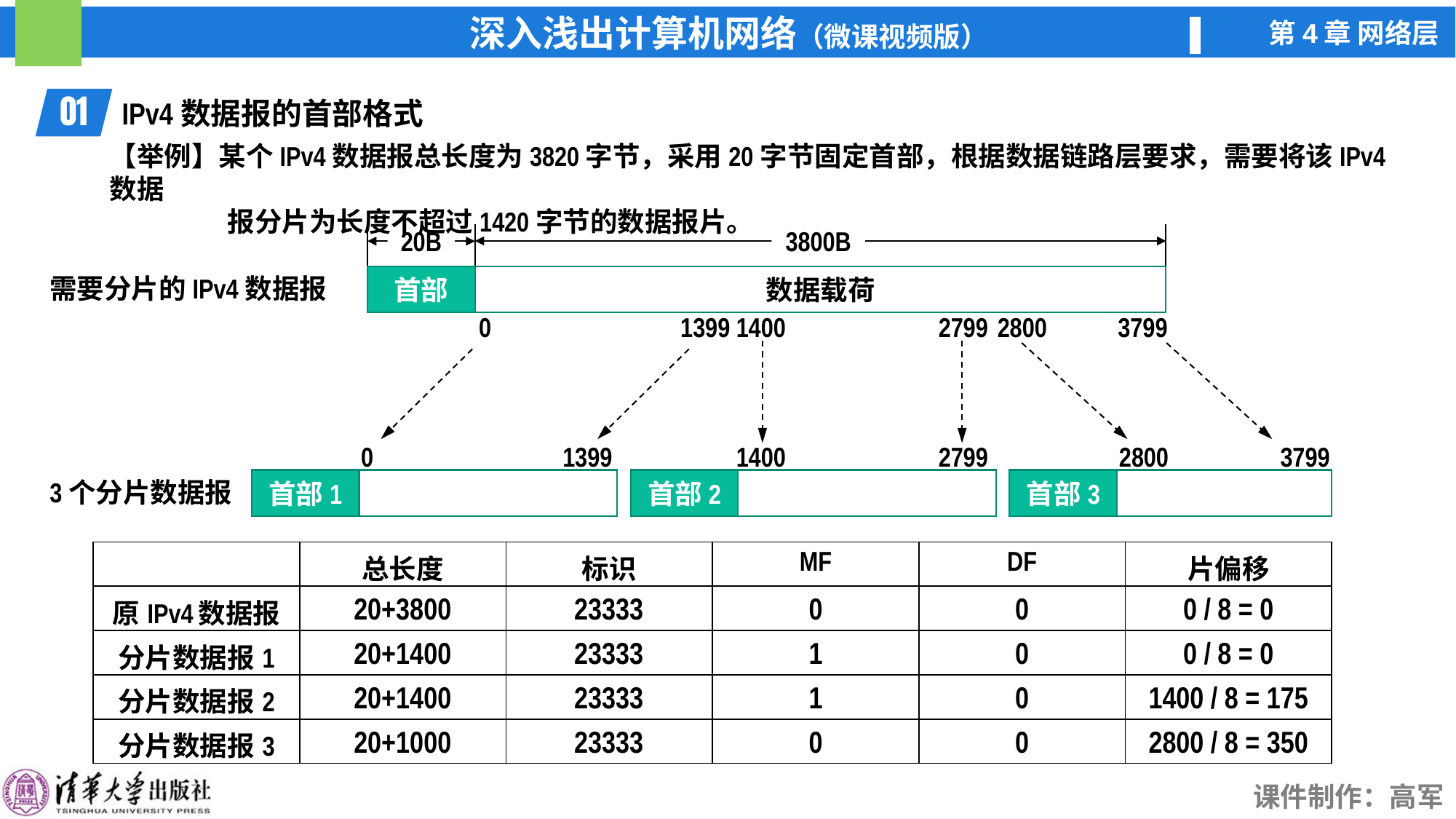

01
IPv4数据报的首部格式
【举例】某个IPv4数据报总长度为3820字节，采用20字节固定首部，根据数据链路层要求，需要将该IPv4数据
                  报分片为长度不超过1420字节的数据报片。
20B
3800B
需要分片的IPv4数据报
首部
数据载荷
0
1399
1400
2799
2800
3799
1400
2799

2800
3799

0
1399

3个分片数据报
首部1
首部2
首部3
|  | 总长度 | 标识 | MF | DF | 片偏移 |
| --- | --- | --- | --- | --- | --- |
| 原IPv4数据报 |  |  |  |  |  |
| 分片数据报1 |  |  |  |  |  |
| 分片数据报2 |  |  |  |  |  |
| 分片数据报3 |  |  |  |  |  |
20+3800
23333
0
0
0 / 8 = 0
20+1400
23333
1
0
0 / 8 = 0
20+1400
23333
1
0
1400 / 8 = 175
20+1000
23333
0
0
2800 / 8 = 350